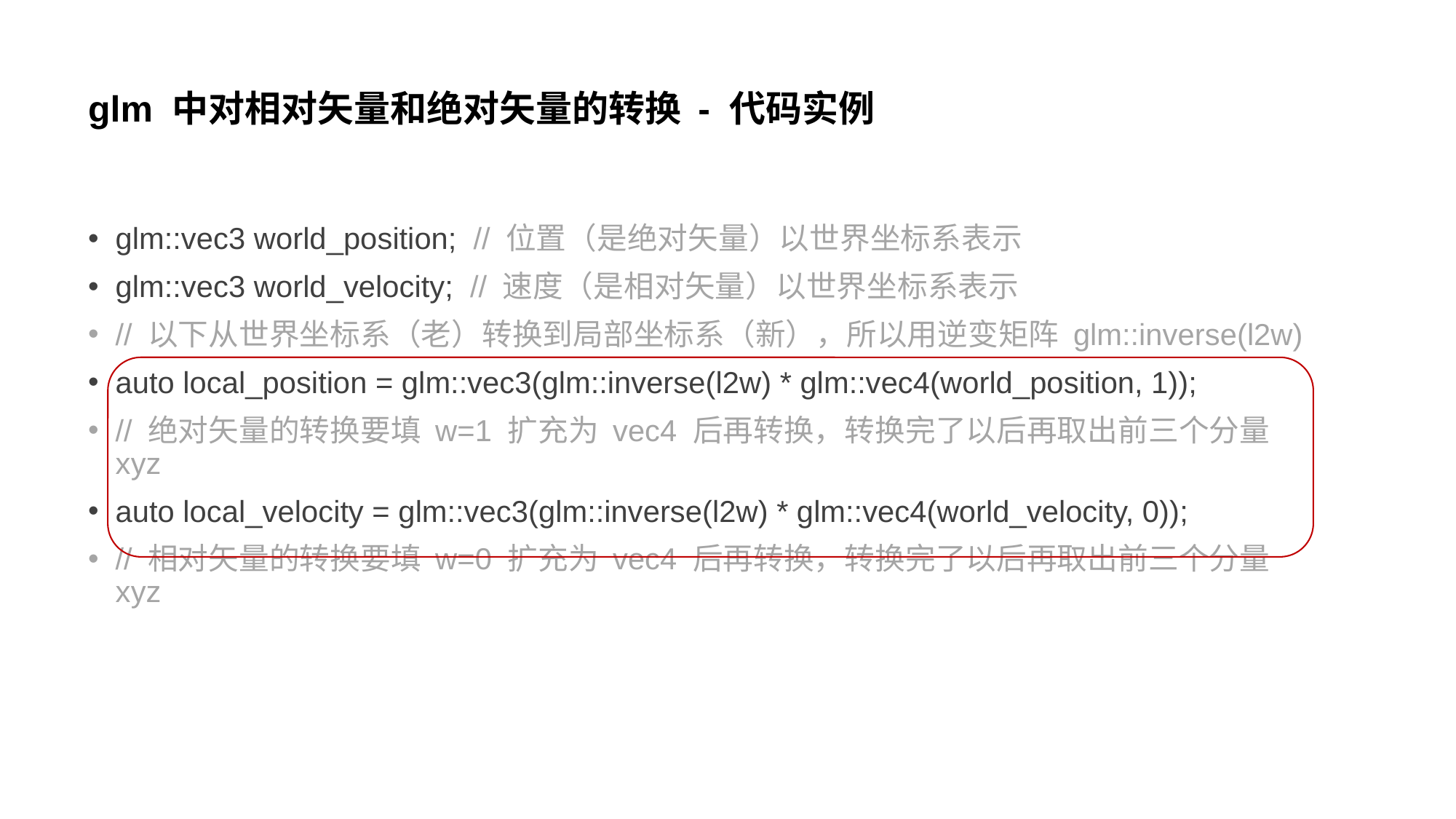

# glm 中对相对矢量和绝对矢量的转换 - 代码实例
glm::vec3 world_position;  // 位置（是绝对矢量）以世界坐标系表示
glm::vec3 world_velocity;  // 速度（是相对矢量）以世界坐标系表示
// 以下从世界坐标系（老）转换到局部坐标系（新），所以用逆变矩阵 glm::inverse(l2w)
auto local_position = glm::vec3(glm::inverse(l2w) * glm::vec4(world_position, 1));
// 绝对矢量的转换要填 w=1 扩充为 vec4 后再转换，转换完了以后再取出前三个分量 xyz
auto local_velocity = glm::vec3(glm::inverse(l2w) * glm::vec4(world_velocity, 0));
// 相对矢量的转换要填 w=0 扩充为 vec4 后再转换，转换完了以后再取出前三个分量 xyz